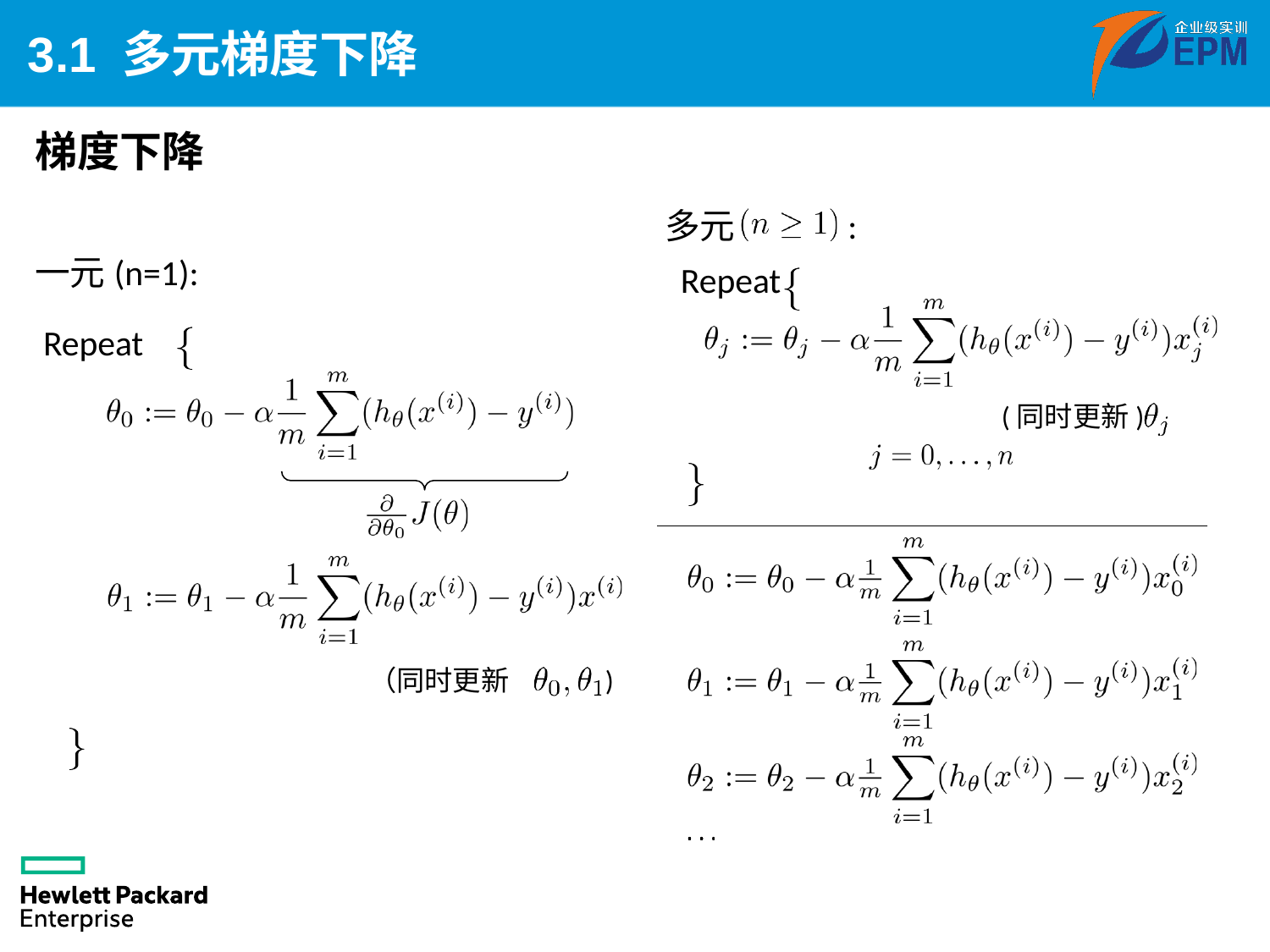

# 3.1 多元梯度下降
梯度下降

一元(n=1):
 Repeat
多元
  Repeat
:

(同时更新)

)
（同时更新